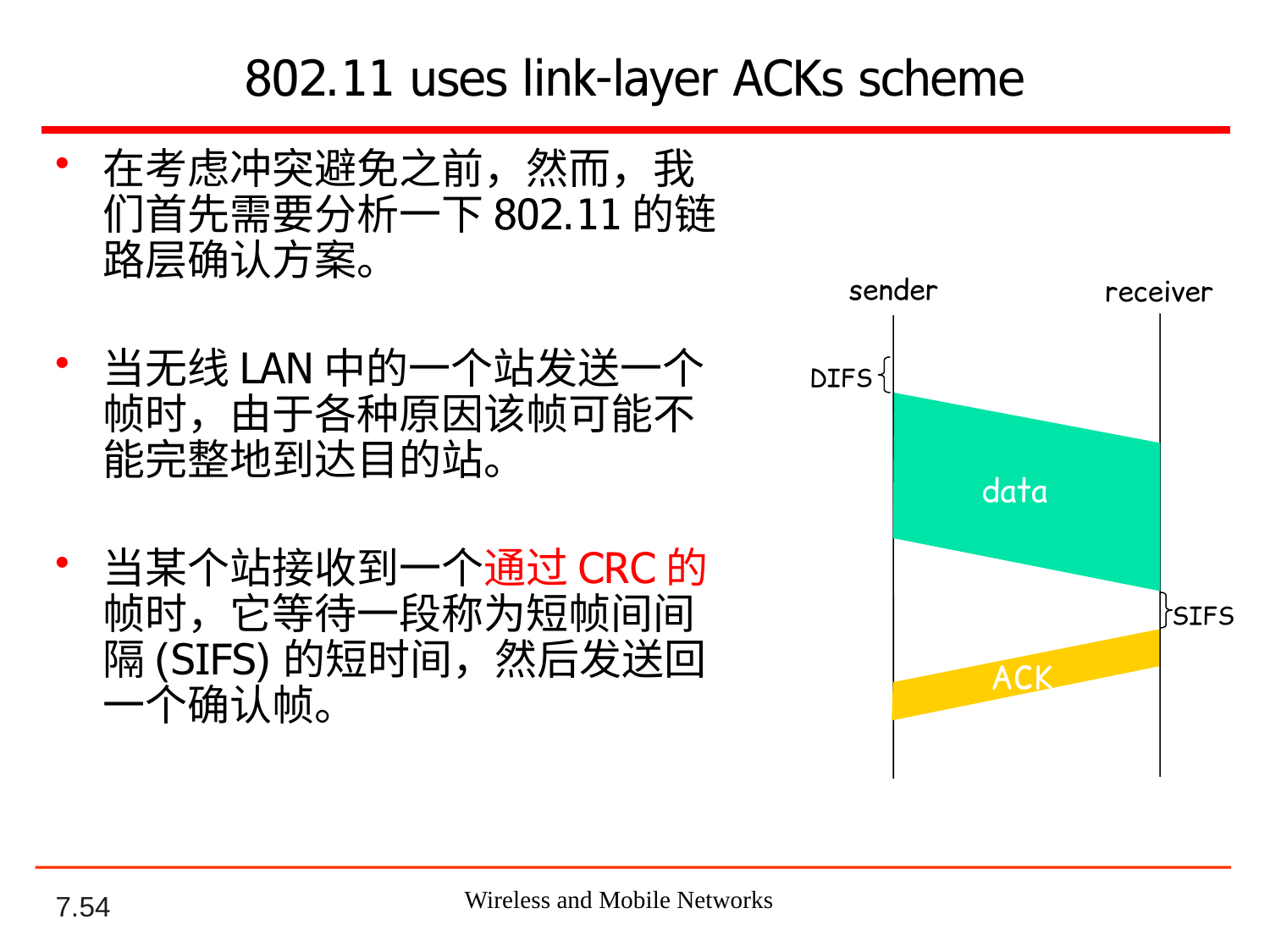

# 802.11 uses link-layer ACKs scheme
在考虑冲突避免之前，然而，我们首先需要分析一下802.11的链路层确认方案。

当无线LAN中的一个站发送一个帧时，由于各种原因该帧可能不能完整地到达目的站。

当某个站接收到一个通过CRC的帧时，它等待一段称为短帧间间隔(SIFS)的短时间，然后发送回一个确认帧。
sender
receiver

DIFS

data

SIFS

ACK